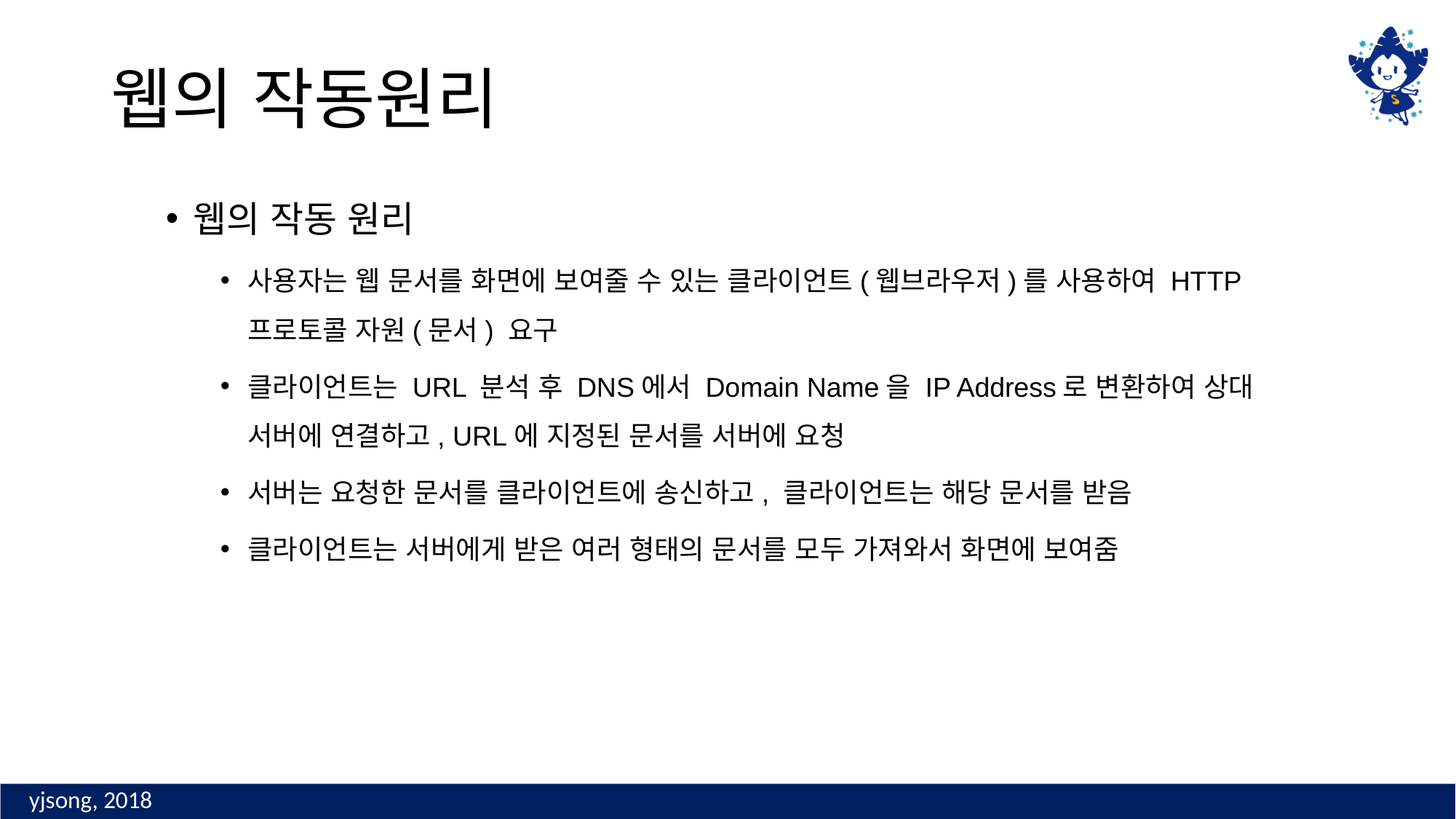

# 웹의 작동원리
웹의 작동 원리
사용자는 웹 문서를 화면에 보여줄 수 있는 클라이언트(웹브라우저)를 사용하여 HTTP 프로토콜 자원(문서) 요구
클라이언트는 URL 분석 후 DNS에서 Domain Name을 IP Address로 변환하여 상대 서버에 연결하고, URL에 지정된 문서를 서버에 요청
서버는 요청한 문서를 클라이언트에 송신하고, 클라이언트는 해당 문서를 받음
클라이언트는 서버에게 받은 여러 형태의 문서를 모두 가져와서 화면에 보여줌